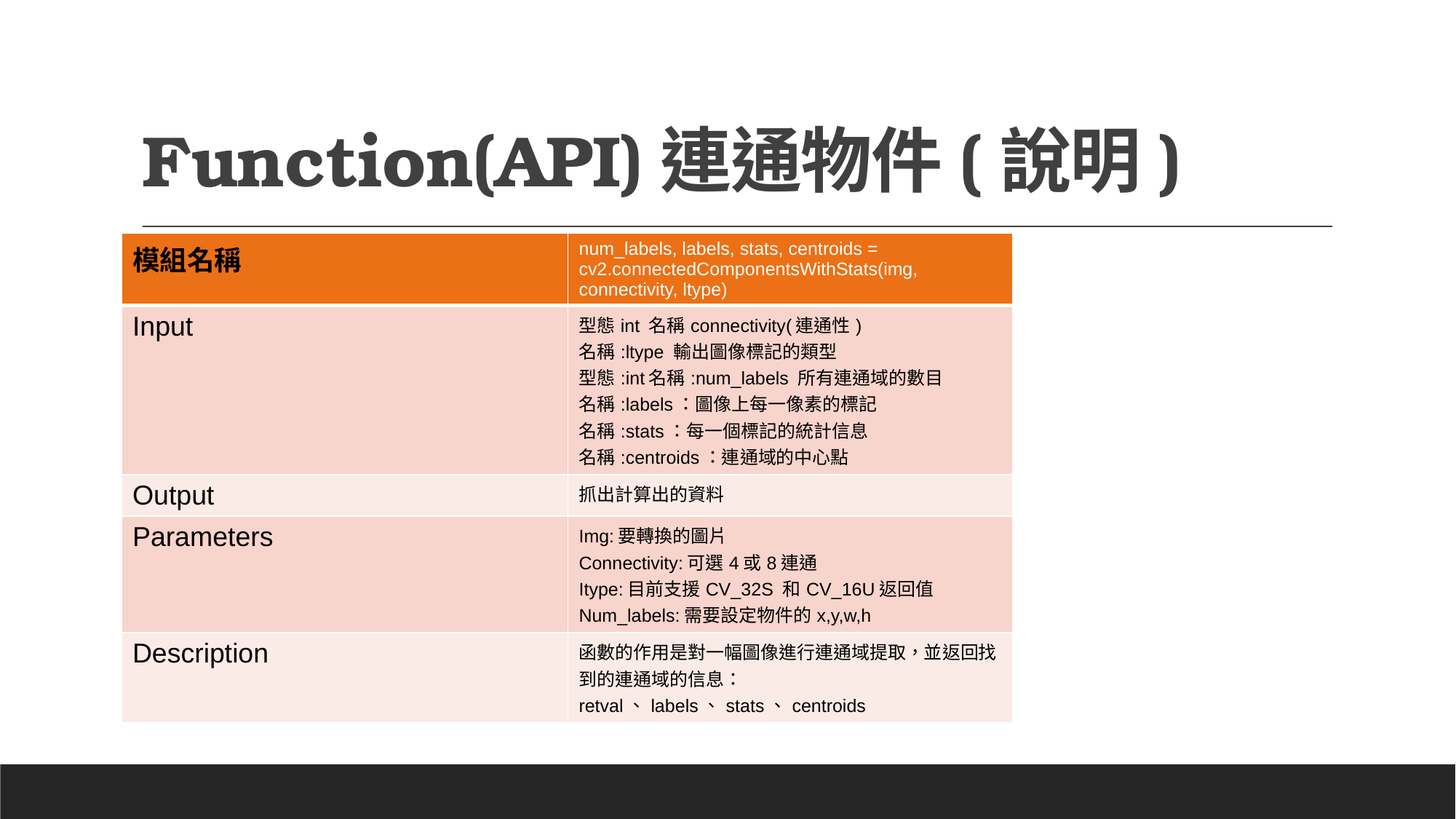

# Function(API)連通物件(說明)
| 模組名稱 | num\_labels, labels, stats, centroids = cv2.connectedComponentsWithStats(img, connectivity, ltype) |
| --- | --- |
| Input | 型態int 名稱connectivity(連通性) 名稱:ltype 輸出圖像標記的類型 型態:int名稱:num\_labels 所有連通域的數目 名稱:labels：圖像上每一像素的標記 名稱:stats：每一個標記的統計信息 名稱:centroids：連通域的中心點 |
| Output | 抓出計算出的資料 |
| Parameters | Img:要轉換的圖片 Connectivity:可選4或8連通 Itype:目前支援CV\_32S 和CV\_16U返回值 Num\_labels:需要設定物件的x,y,w,h |
| Description | 函數的作用是對一幅圖像進行連通域提取，並返回找到的連通域的信息：retval、labels、stats、centroids |